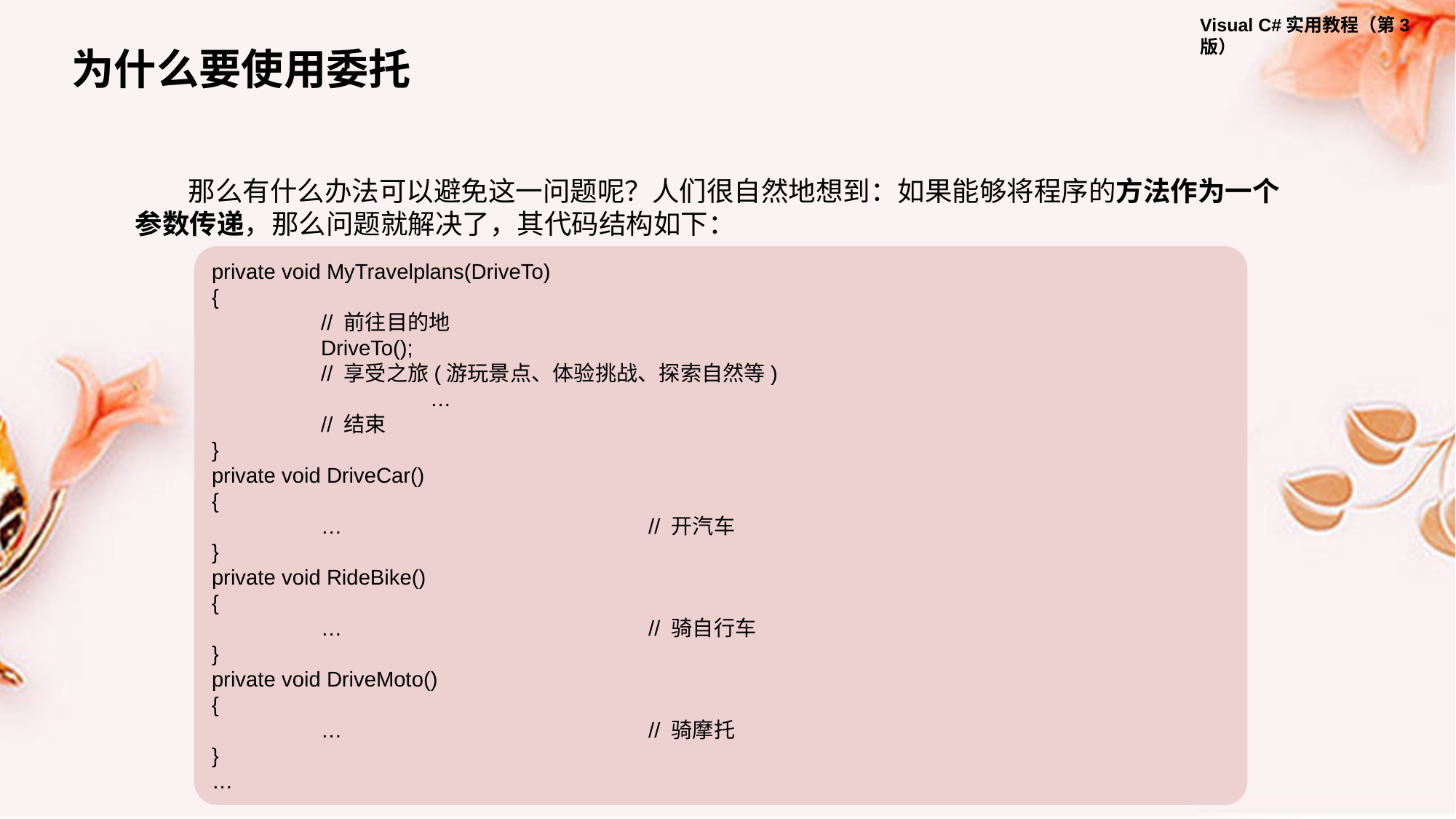

为什么要使用委托
那么有什么办法可以避免这一问题呢？人们很自然地想到：如果能够将程序的方法作为一个参数传递，那么问题就解决了，其代码结构如下：
private void MyTravelplans(DriveTo)
{
	// 前往目的地
	DriveTo();
	// 享受之旅(游玩景点、体验挑战、探索自然等)
		…
	// 结束
}
private void DriveCar()
{
	…			// 开汽车
}
private void RideBike()
{
	…			// 骑自行车
}
private void DriveMoto()
{
	…			// 骑摩托
}
…